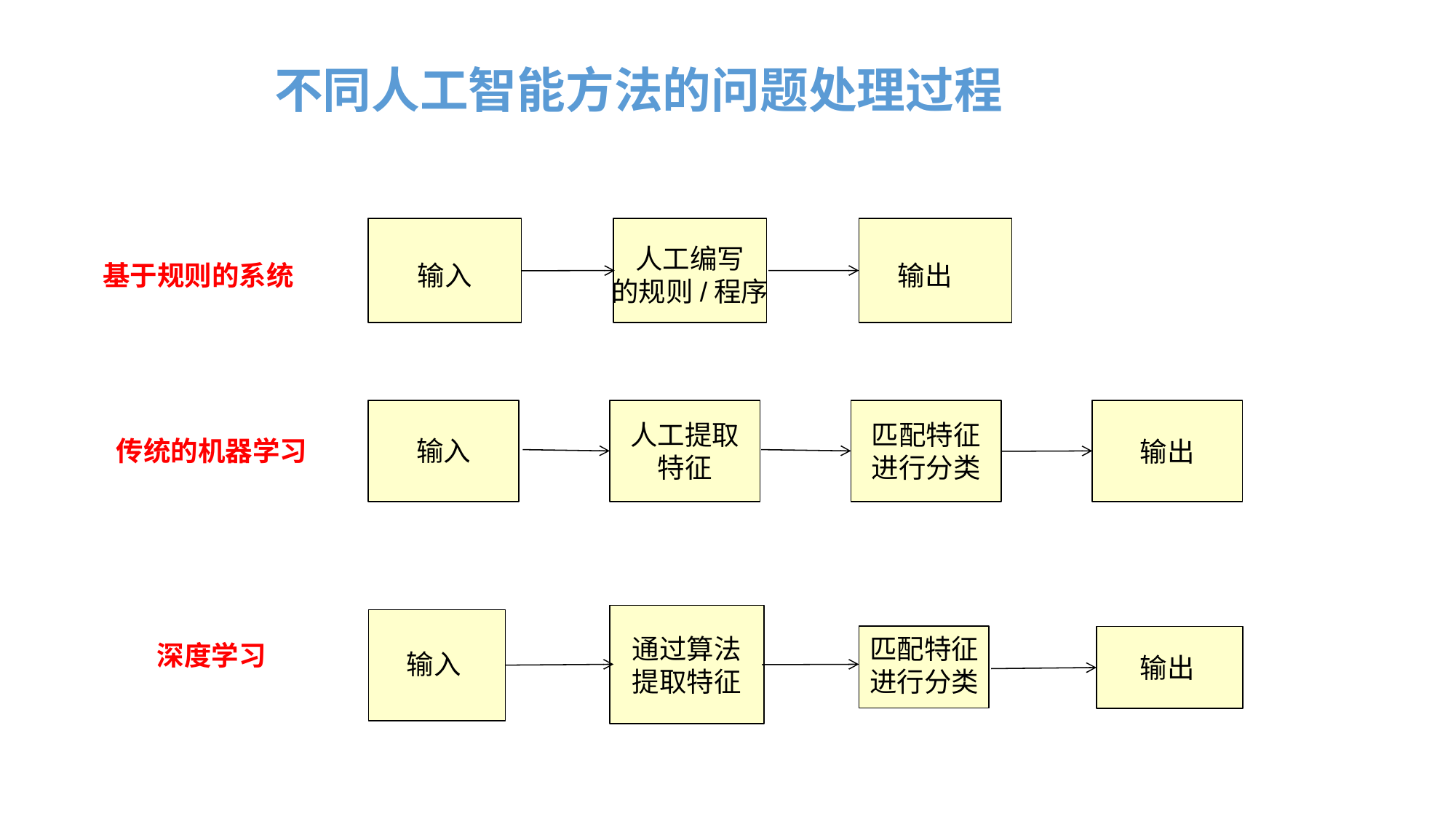

不同人工智能方法的问题处理过程

人工编写
的规则/程序
基于规则的系统
输入
输出

人工提取
特征
匹配特征
进行分类
传统的机器学习
输入
输出

匹配特征
进行分类
通过算法
提取特征

深度学习
输入
输出